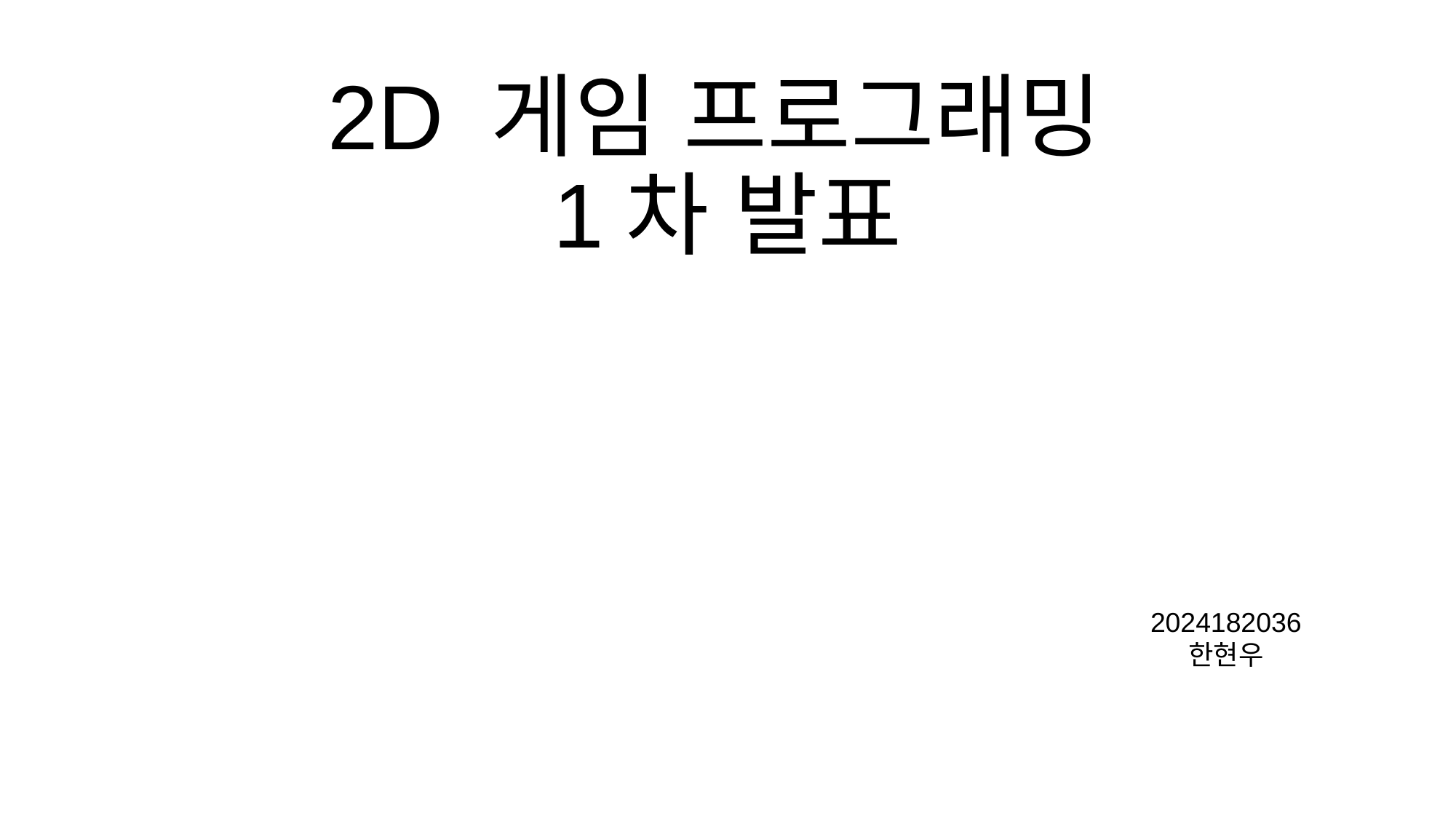

# 2D 게임 프로그래밍 1차 발표
2024182036
한현우